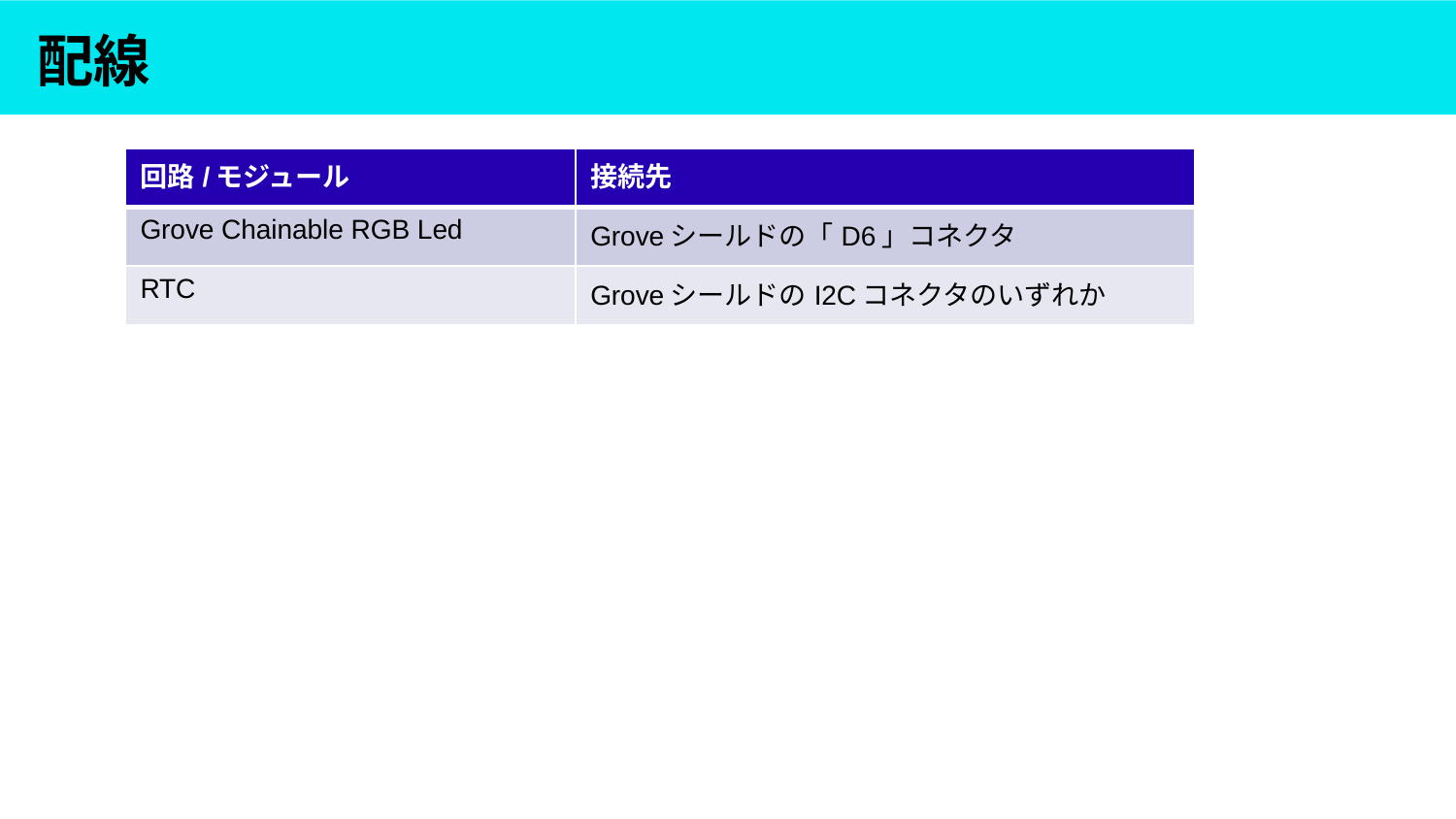

# 配線
| 回路/モジュール | 接続先 |
| --- | --- |
| Grove Chainable RGB Led | Groveシールドの「D6」コネクタ |
| RTC | GroveシールドのI2Cコネクタのいずれか |